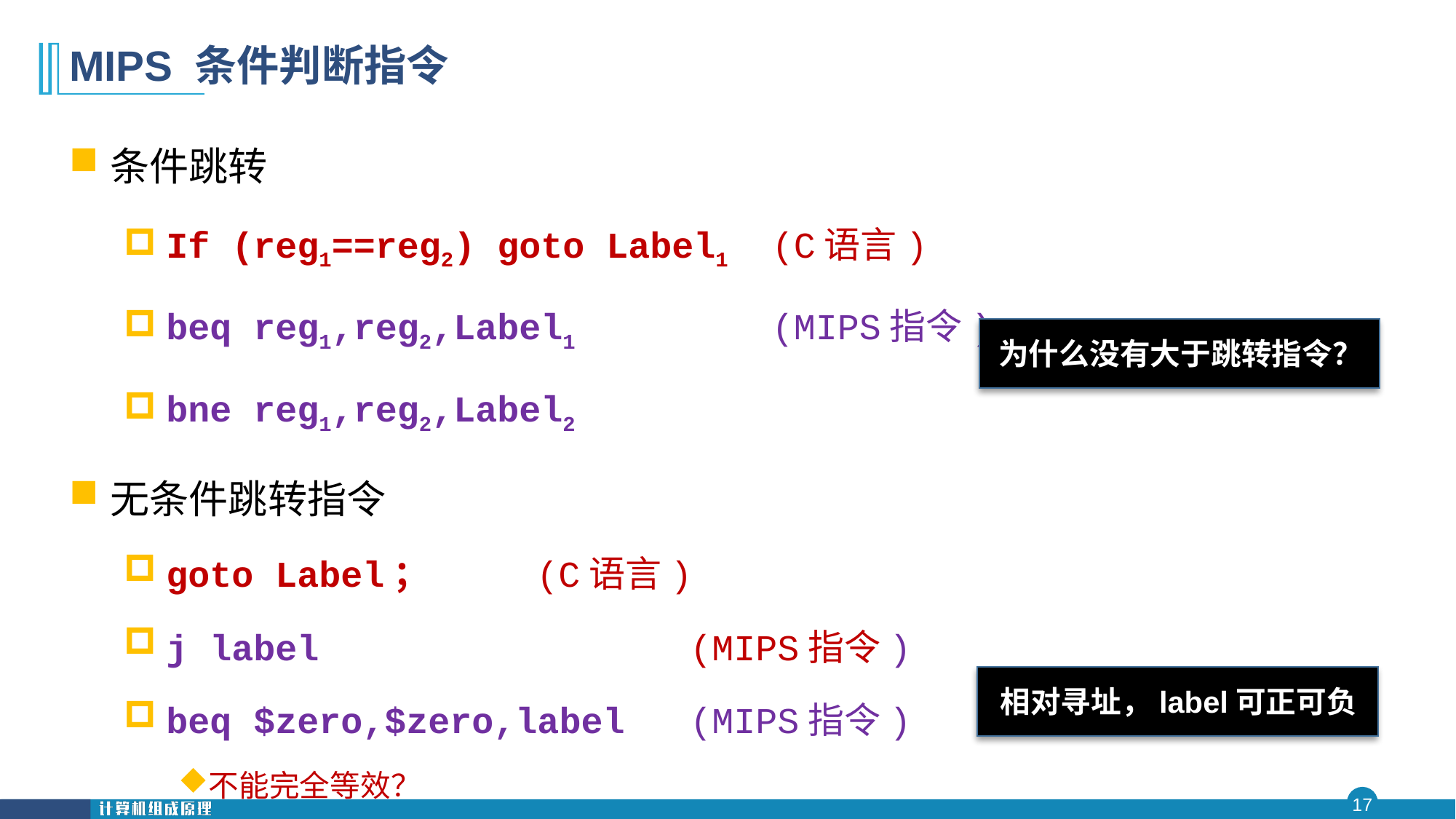

# MIPS 条件判断指令
条件跳转
If (reg1==reg2) goto Label1  (C语言)
beq reg1,reg2,Label1         (MIPS指令)
bne reg1,reg2,Label2
无条件跳转指令
goto Label；            (C语言)
j label                 (MIPS指令)
beq $zero,$zero,label   (MIPS指令)
不能完全等效？

为什么没有大于跳转指令？

相对寻址，label可正可负